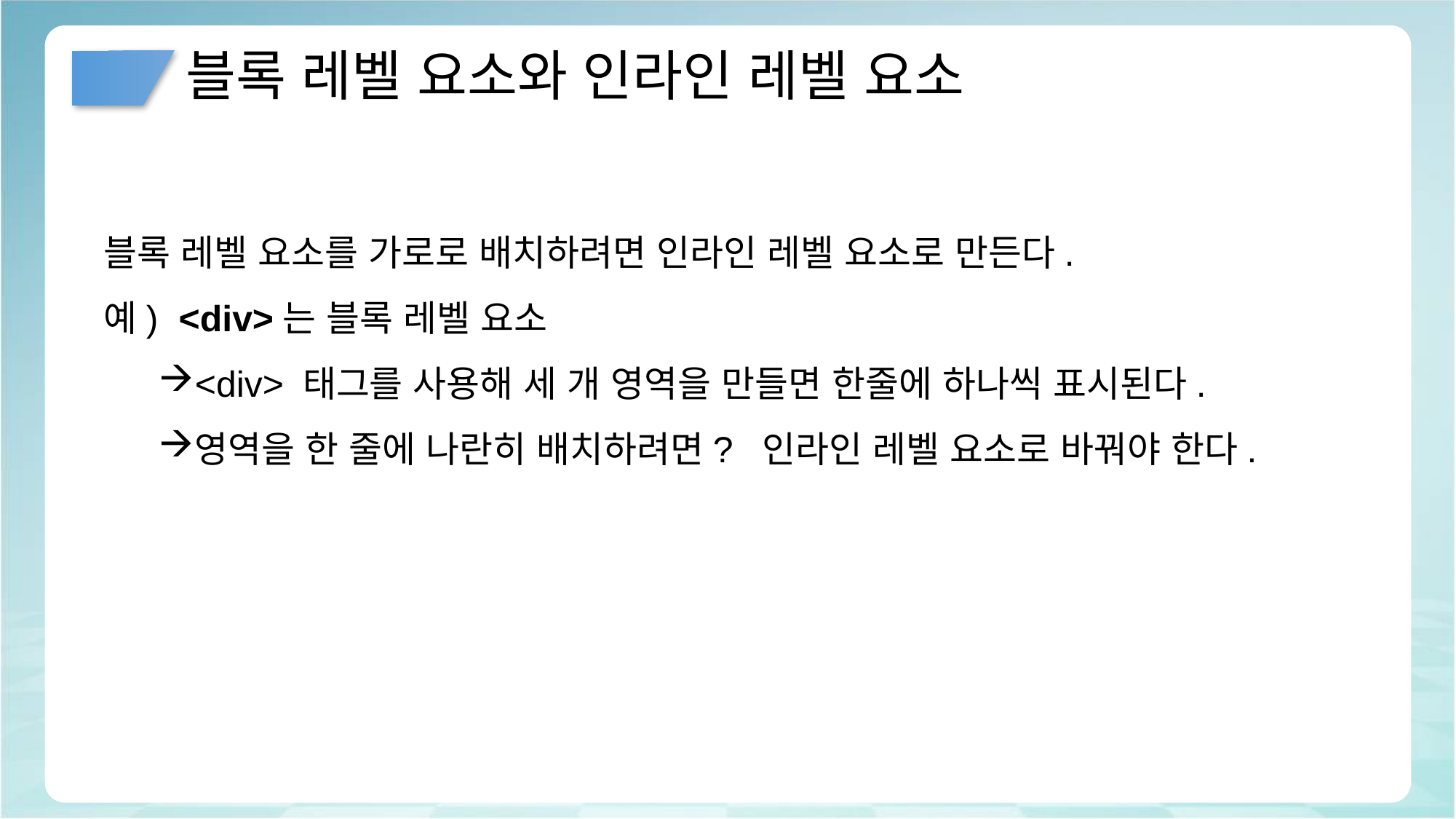

# 블록 레벨 요소와 인라인 레벨 요소
블록 레벨 요소를 가로로 배치하려면 인라인 레벨 요소로 만든다.
예)  <div>는 블록 레벨 요소
<div> 태그를 사용해 세 개 영역을 만들면 한줄에 하나씩 표시된다.
영역을 한 줄에 나란히 배치하려면?  인라인 레벨 요소로 바꿔야 한다.